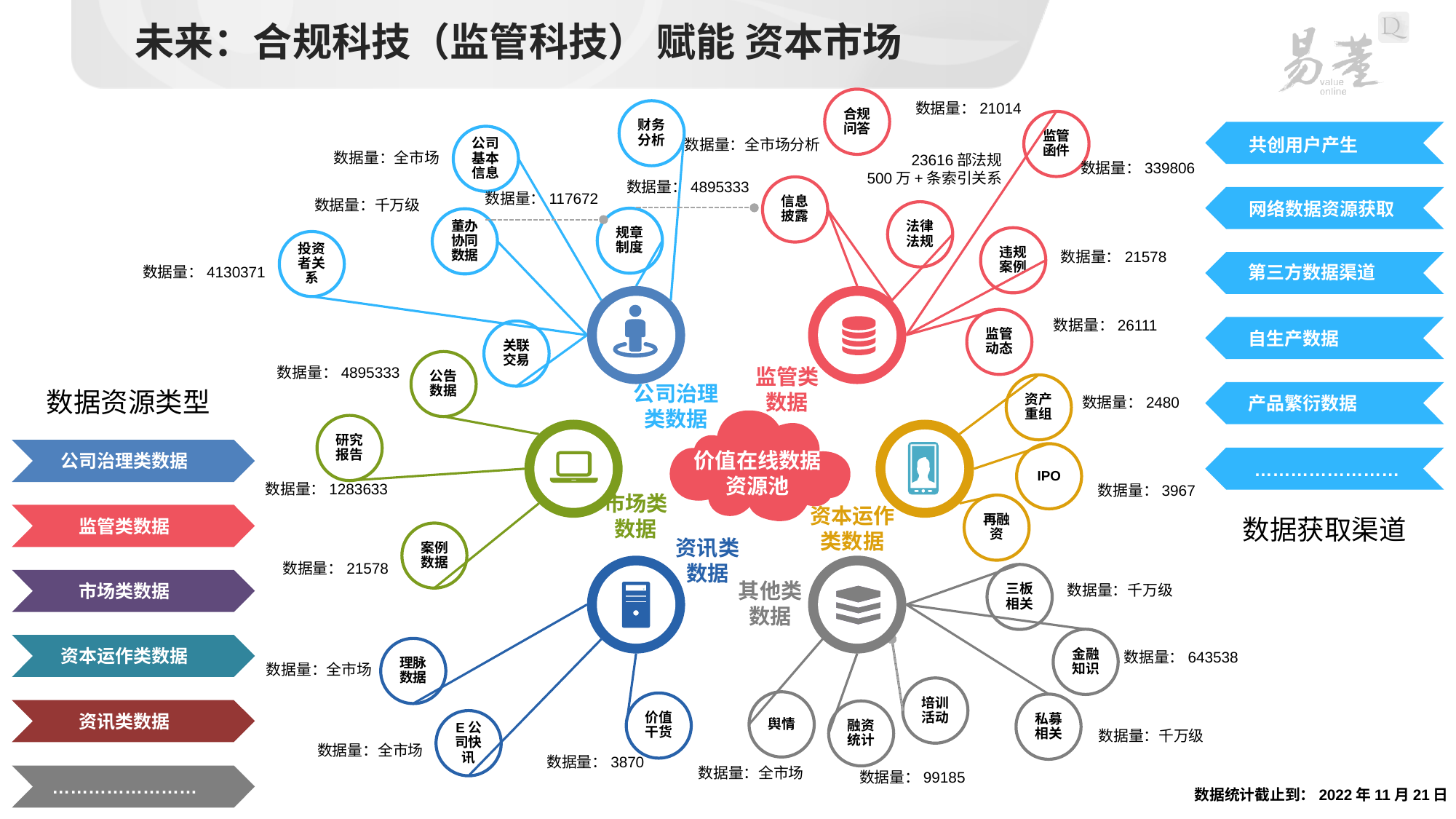

未来：合规科技（监管科技） 赋能 资本市场
合规问答
数据量：21014
财务分析
监管函件

公司基本信息
共创用户产生
数据量：全市场分析
数据量：全市场
23616部法规
500万+条索引关系
数据量：339806
数据量：4895333
信息披露
数据量：117672

数据量：千万级
网络数据资源获取
法律法规
规章制度
董办协同数据
违规案例
投资者关系
数据量：21578

第三方数据渠道
数据量：4130371

监管动态
数据量：26111

关联交易
自生产数据
公告数据
数据量：4895333
监管类数据
资产重组
数据资源类型
公司治理类数据

产品繁衍数据
数据量：2480

研究报告

价值在线数据资源池
IPO
价值在线数据资源池
公司治理类数据

……………………
数据量：1283633
数据量：3967
市场类数据
再融资
资本运作类数据

数据获取渠道
监管类数据
案例数据
资讯类数据
数据量：21578

三板相关

市场类数据
数据量：千万级
其他类数据

金融知识

理脉数据
资本运作类数据
数据量：643538
数据量：全市场
培训活动
舆情
价值干货
私募相关

融资统计
资讯类数据
E公司快讯
数据量：千万级
数据量：全市场
数据量：3870
数据量：全市场
数据量：99185

……………………
数据统计截止到：2022年11月21日